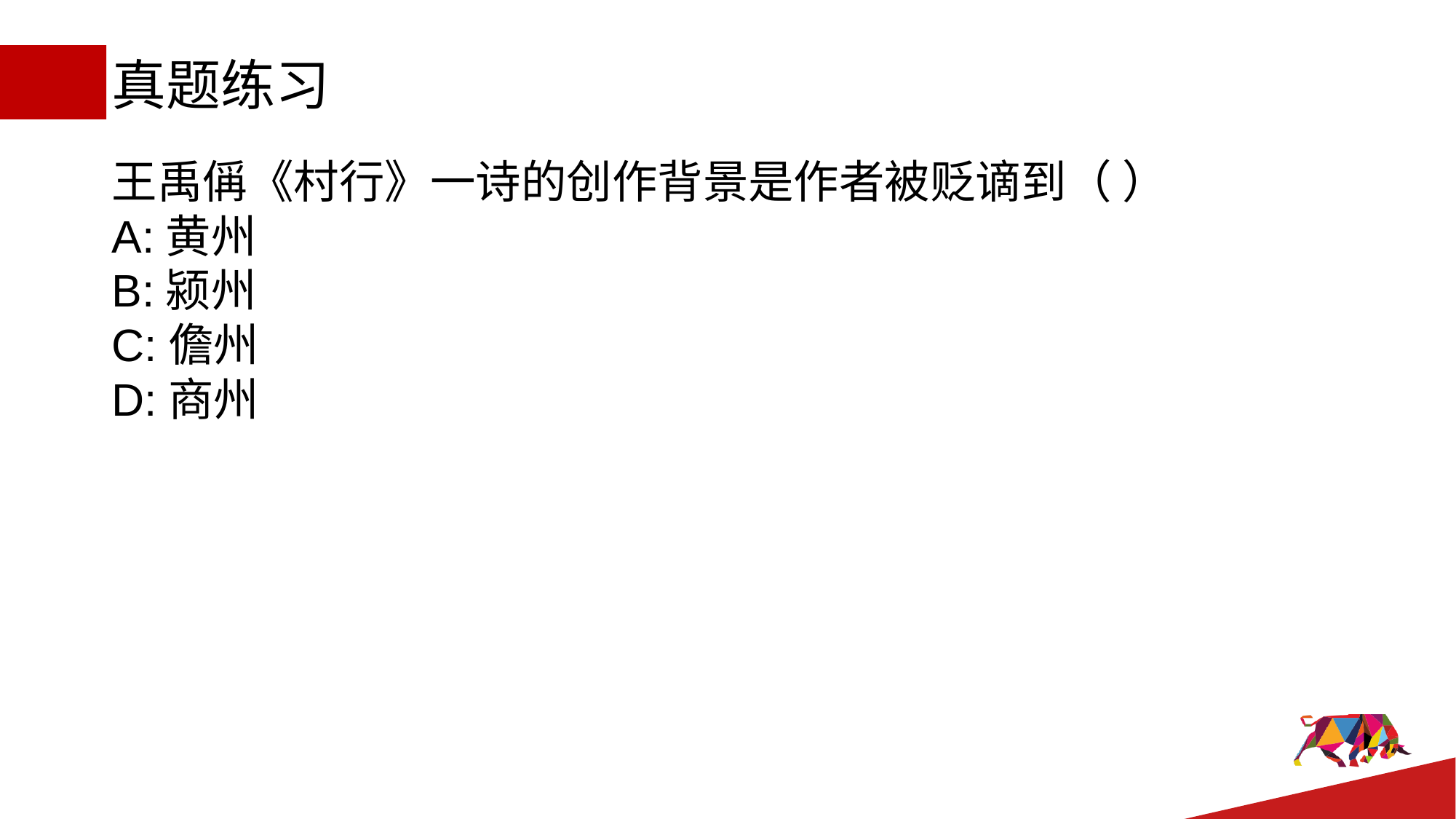

# 真题练习
王禹偁《村行》一诗的创作背景是作者被贬谪到（ ）
A:黄州
B:颍州
C:儋州
D:商州